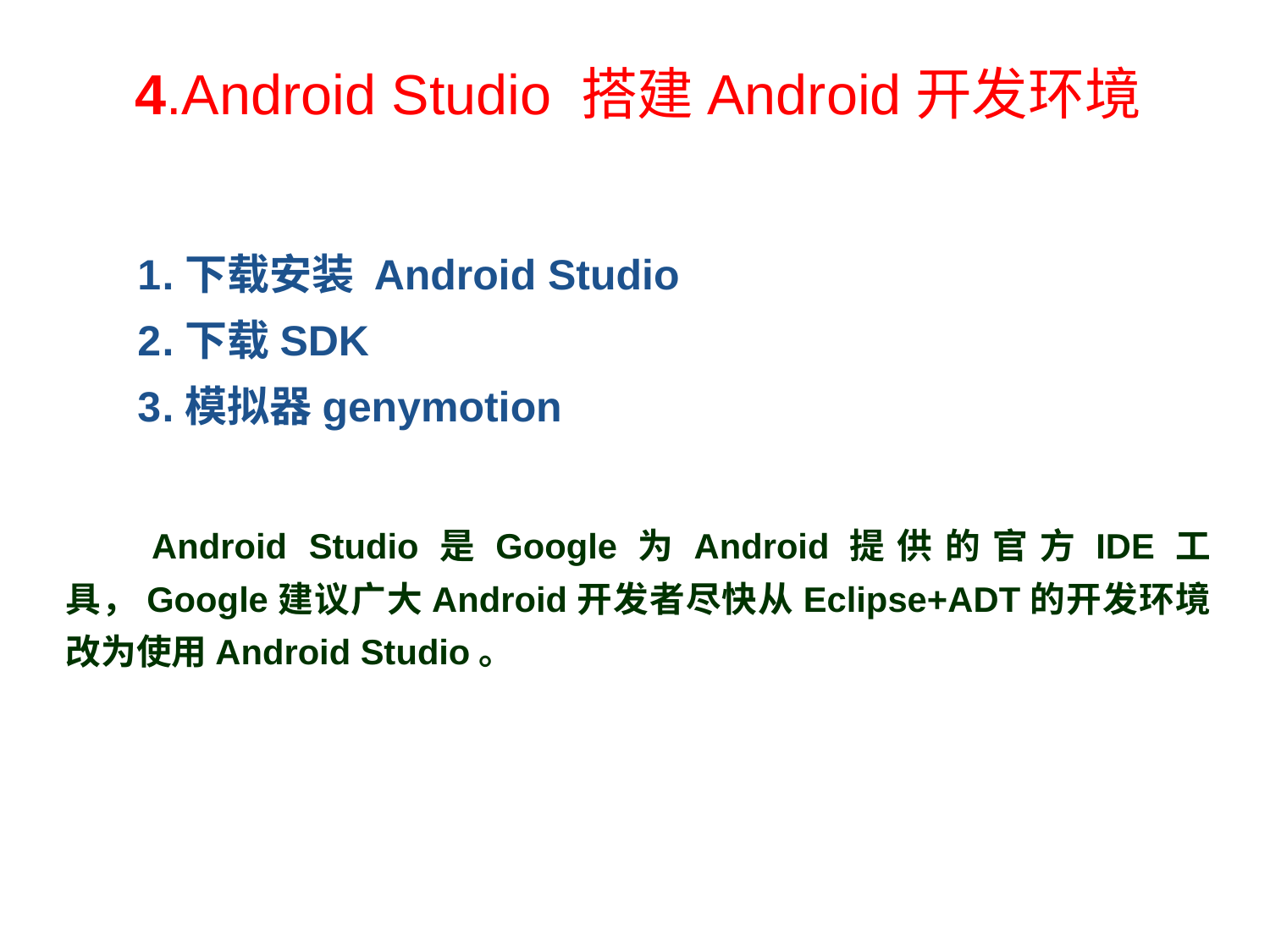

# 4.Android Studio 搭建Android开发环境

下载安装 Android Studio
下载SDK
模拟器genymotion

  Android Studio是Google为Android提供的官方IDE工具，Google建议广大Android开发者尽快从Eclipse+ADT的开发环境改为使用Android Studio。